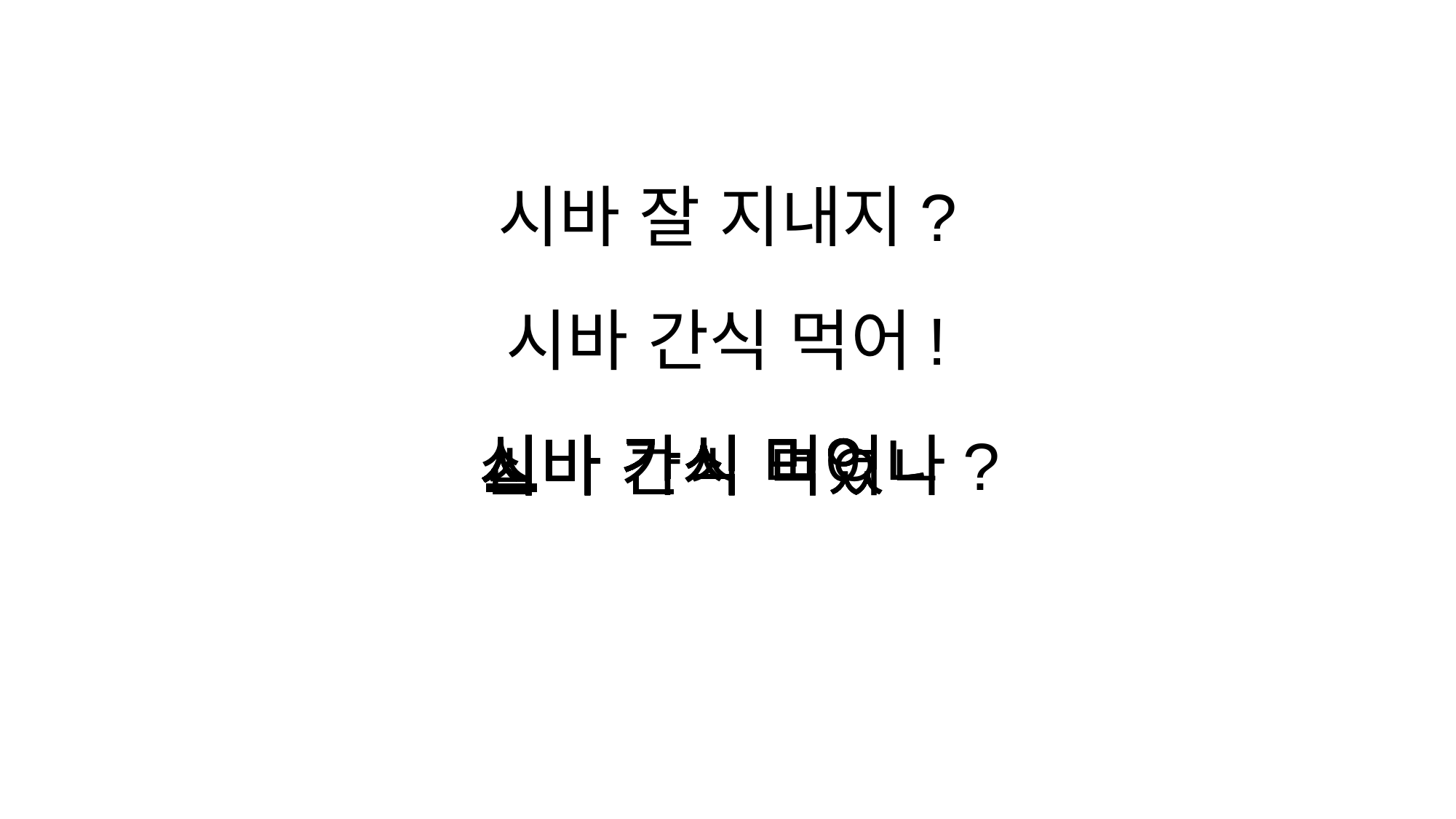

시바 잘 지내지?
시바 간식 먹어!
ㅅ
시
십
시바
시바
시바 ㄱ
시바 가
시바 간
시바 간ㅅ
시바 간시
시바 간식
시바 간식
시바 간식 ㅁ
시바 간식 머
시바 간식 먹
시바 간식 먹ㅇ
시바 간식 먹어
시바 간식 먹었
시바 간식 먹었ㄴ
시바 간식 먹었나
시바 간식 먹었나?